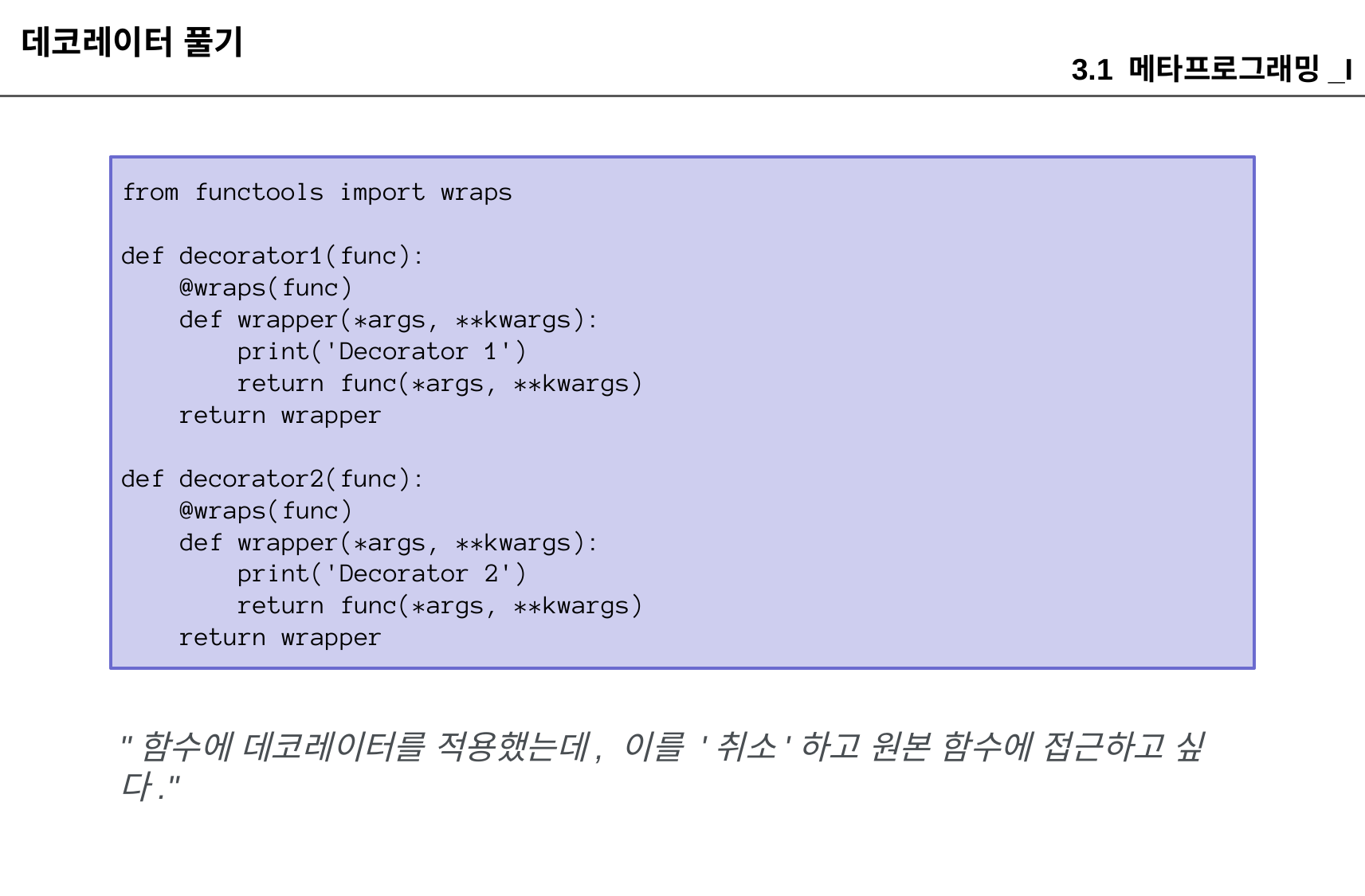

데코레이터 풀기
3.1 메타프로그래밍_I
from functools import wraps

def decorator1(func):
    @wraps(func)
    def wrapper(*args, **kwargs):
        print('Decorator 1')
        return func(*args, **kwargs)
    return wrapper

def decorator2(func):
    @wraps(func)
    def wrapper(*args, **kwargs):
        print('Decorator 2')
        return func(*args, **kwargs)
    return wrapper
"함수에 데코레이터를 적용했는데, 이를 '취소'하고 원본 함수에 접근하고 싶다."